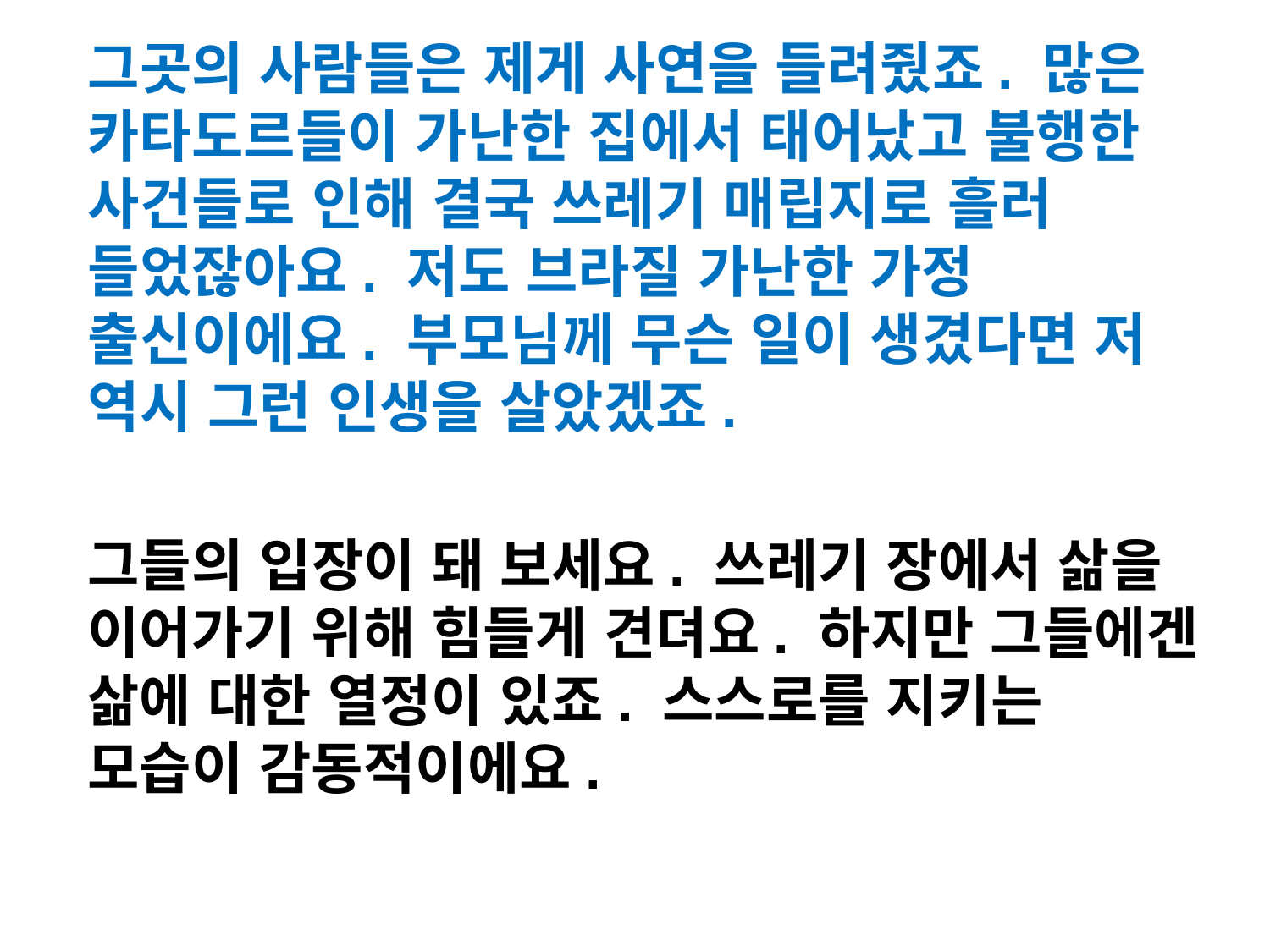

그곳의 사람들은 제게 사연을 들려줬죠. 많은 카타도르들이 가난한 집에서 태어났고 불행한 사건들로 인해 결국 쓰레기 매립지로 흘러 들었잖아요. 저도 브라질 가난한 가정 출신이에요. 부모님께 무슨 일이 생겼다면 저 역시 그런 인생을 살았겠죠.

그들의 입장이 돼 보세요. 쓰레기 장에서 삶을 이어가기 위해 힘들게 견뎌요. 하지만 그들에겐 삶에 대한 열정이 있죠. 스스로를 지키는 모습이 감동적이에요.